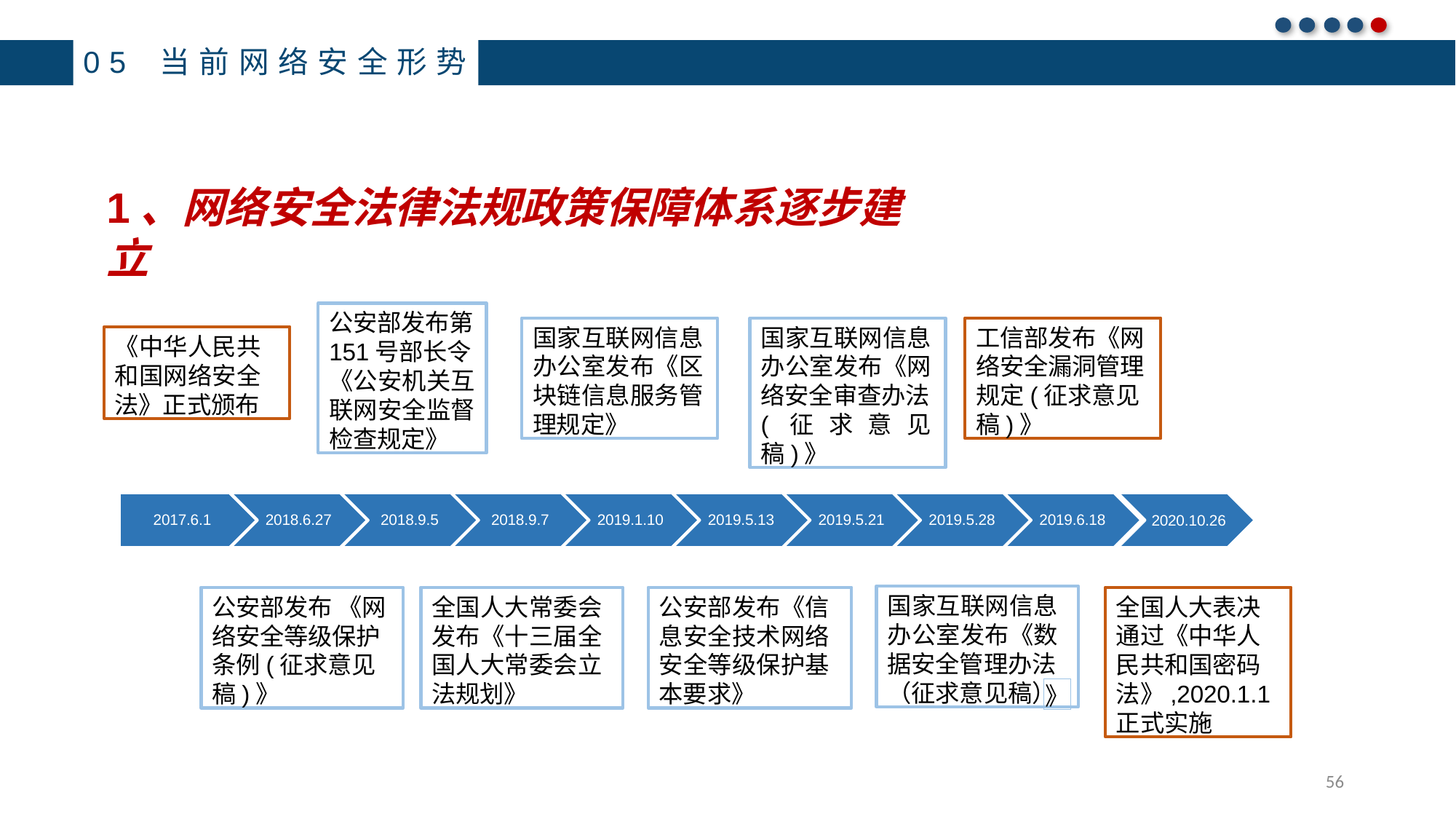

05 当前网络安全形势

1、网络安全法律法规政策保障体系逐步建立
公安部发布第
151号部长令
《公安机关互 联网安全监督 检查规定》
国家互联网信息 办公室发布《区 块链信息服务管 理规定》
国家互联网信息 办公室发布《网 络安全审查办法
(征求意见稿)》
工信部发布《网 络安全漏洞管理 规定(征求意见 稿)》
《中华人民共 和国网络安全 法》正式颁布

2017.6.1
2018.6.27
2018.9.5
2018.9.7
2019.1.10
2019.5.13
2019.5.21
2019.5.28
2019.6.18
2020.10.26
国家互联网信息 办公室发布《数 据安全管理办法
（征求意见稿）
全国人大表决通过《中华人民共和国密码法》,2020.1.1正式实施
公安部发布 《网 络安全等级保护 条例(征求意见 稿)》
全国人大常委会 发布《十三届全 国人大常委会立 法规划》
公安部发布《信 息安全技术网络 安全等级保护基 本要求》
》
56